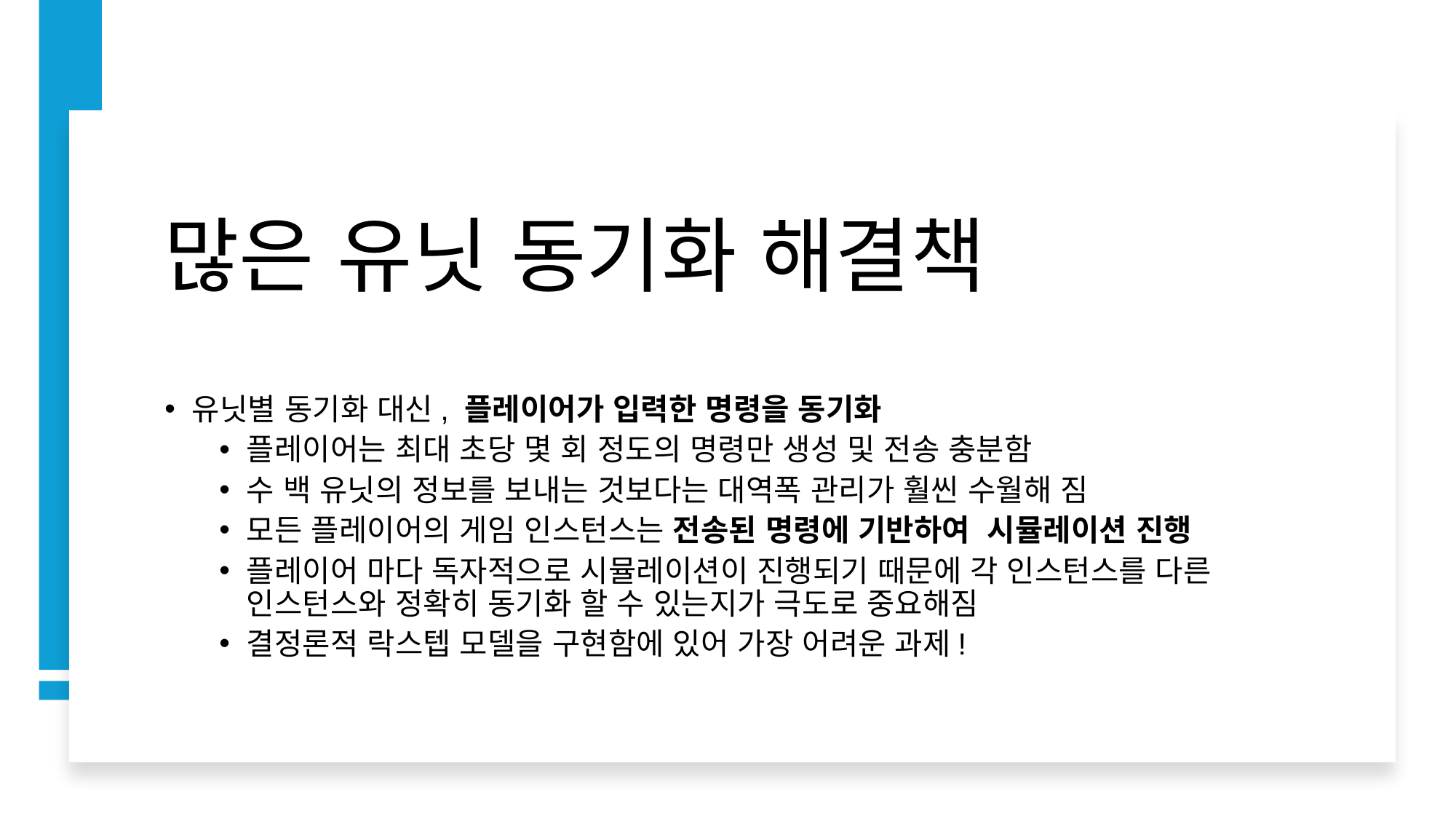

# 많은 유닛 동기화 해결책

유닛별 동기화 대신, 플레이어가 입력한 명령을 동기화
플레이어는 최대 초당 몇 회 정도의 명령만 생성 및 전송 충분함
수 백 유닛의 정보를 보내는 것보다는 대역폭 관리가 훨씬 수월해 짐
모든 플레이어의 게임 인스턴스는 전송된 명령에 기반하여  시뮬레이션 진행
플레이어 마다 독자적으로 시뮬레이션이 진행되기 때문에 각 인스턴스를 다른 인스턴스와 정확히 동기화 할 수 있는지가 극도로 중요해짐
결정론적 락스텝 모델을 구현함에 있어 가장 어려운 과제!